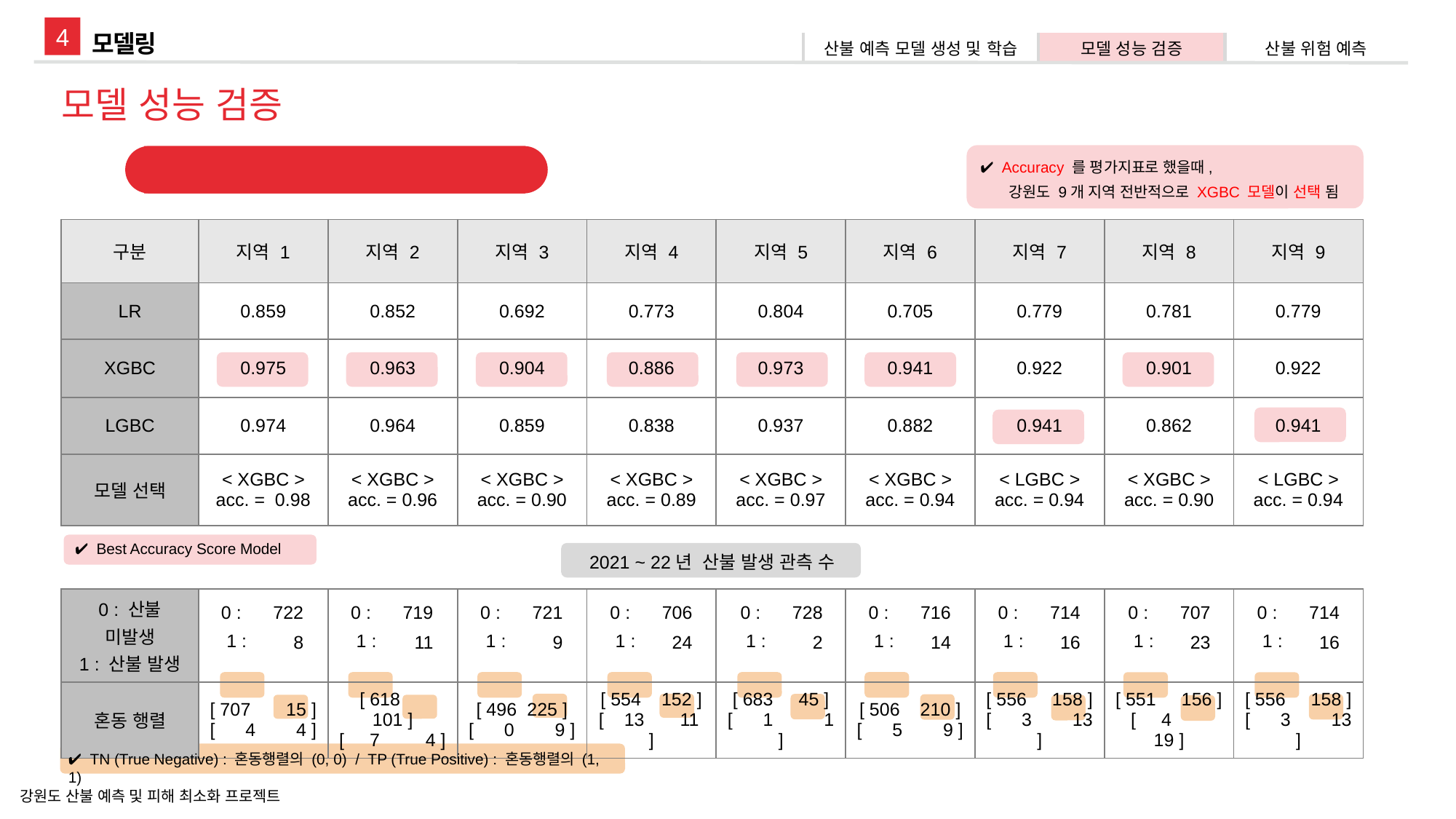

4
모델링
| 산불 예측 모델 생성 및 학습 | 모델 성능 검증 | 산불 위험 예측 |
| --- | --- | --- |
모델 성능 검증

✔  Accuracy 를 평가지표로 했을때,
      강원도 9개 지역 전반적으로 XGBC 모델이 선택 됨

모델 평가지표  :  Accuracy
| 구분 | 지역 1 | 지역 2 | 지역 3 | 지역 4 | 지역 5 | 지역 6 | 지역 7 | 지역 8 | 지역 9 |
| --- | --- | --- | --- | --- | --- | --- | --- | --- | --- |
| LR | 0.859 | 0.852 | 0.692 | 0.773 | 0.804 | 0.705 | 0.779 | 0.781 | 0.779 |
| XGBC | 0.975 | 0.963 | 0.904 | 0.886 | 0.973 | 0.941 | 0.922 | 0.901 | 0.922 |
| LGBC | 0.974 | 0.964 | 0.859 | 0.838 | 0.937 | 0.882 | 0.941 | 0.862 | 0.941 |
| 모델 선택 | < XGBC > acc. = 0.98 | < XGBC > acc. = 0.96 | < XGBC > acc. = 0.90 | < XGBC > acc. = 0.89 | < XGBC > acc. = 0.97 | < XGBC > acc. = 0.94 | < LGBC > acc. = 0.94 | < XGBC > acc. = 0.90 | < LGBC > acc. = 0.94 |

✔  Best Accuracy Score Model

2021 ~ 22년  산불 발생 관측 수
| 0 : 산불 미발생 1 : 산불 발생 |  |  |  |  |  |  |  |  |  |
| --- | --- | --- | --- | --- | --- | --- | --- | --- | --- |
| 혼동 행렬 | [ 707 15 ] [ 4 4 ] | [ 618 101 ] [ 7 4 ] | [ 496 225 ] [ 0 9 ] | [ 554 152 ] [ 13 11 ] | [ 683 45 ] [ 1 1 ] | [ 506 210 ] [ 5 9 ] | [ 556 158 ] [ 3 13 ] | [ 551 156 ] [ 4 19 ] | [ 556 158 ] [ 3 13 ] |
0 :
722
1 :
8
0 :
719
1 :
11
0 :
721
1 :
9
0 :
706
1 :
24
0 :
728
1 :
2
0 :
716
1 :
14
0 :
714
1 :
16
0 :
707
1 :
23
0 :
714
1 :
16

✔  TN (True Negative) : 혼동행렬의 (0, 0)  /  TP (True Positive) : 혼동행렬의 (1, 1)
강원도 산불 예측 및 피해 최소화 프로젝트